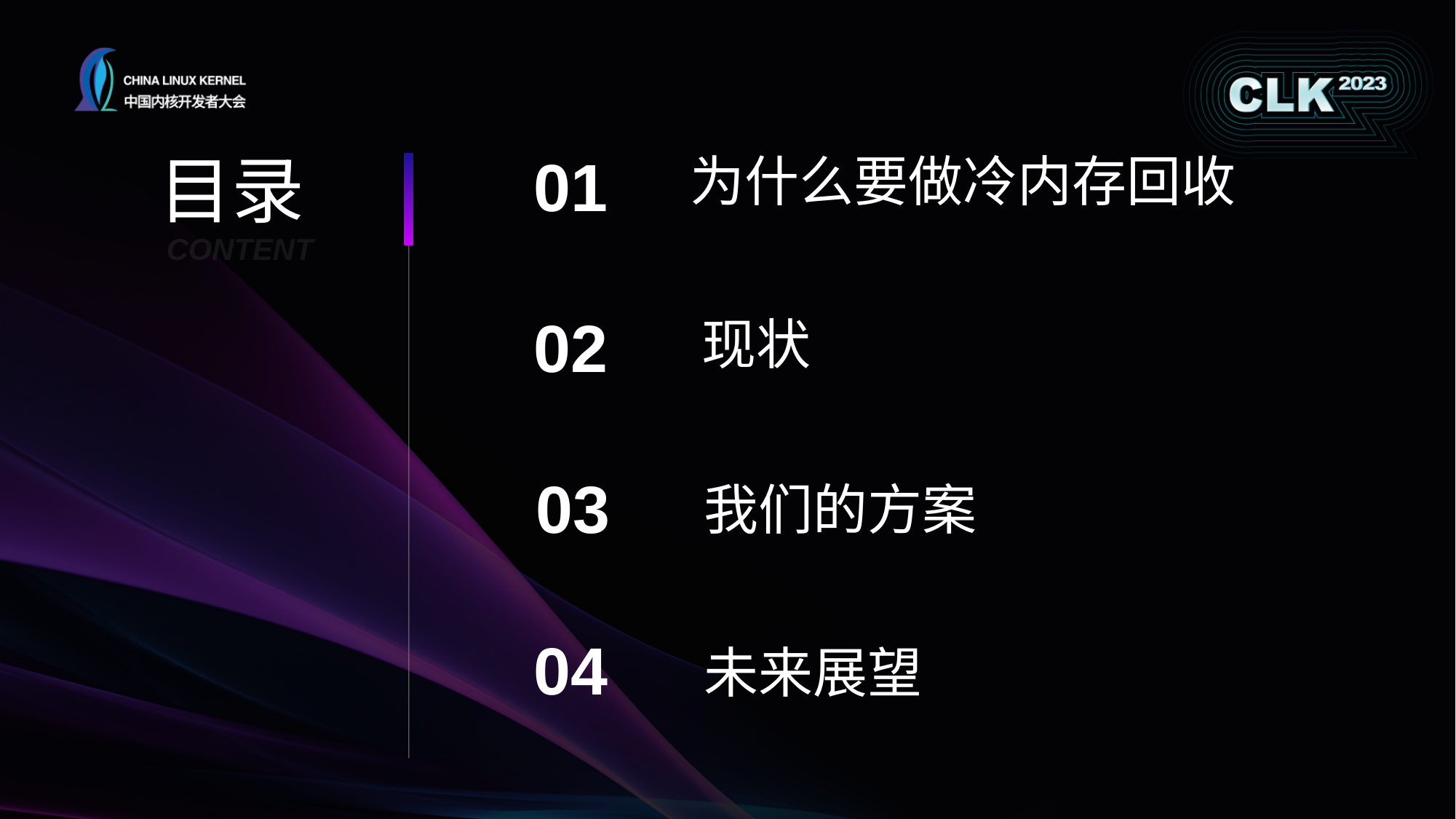

目录
01
为什么要做冷内存回收

CONTENT
02
现状
03
我们的方案
04
未来展望